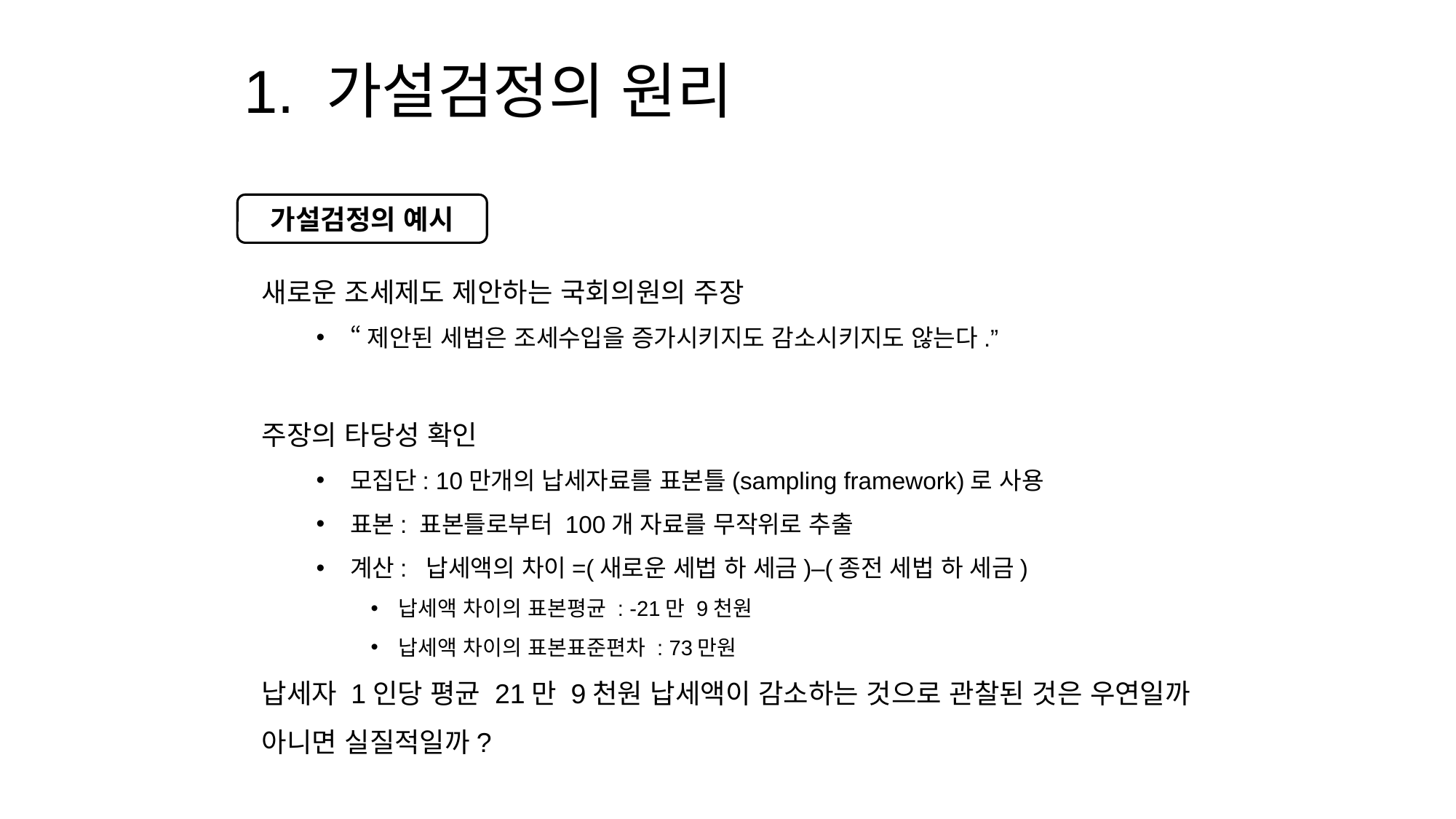

# 1. 가설검정의 원리
가설검정의 예시
새로운 조세제도 제안하는 국회의원의 주장
“제안된 세법은 조세수입을 증가시키지도 감소시키지도 않는다.”

주장의 타당성 확인
모집단: 10만개의 납세자료를 표본틀(sampling framework)로 사용
표본: 표본틀로부터 100개 자료를 무작위로 추출
계산:  납세액의 차이=(새로운 세법 하 세금)–(종전 세법 하 세금)
납세액 차이의 표본평균 : -21만 9천원
납세액 차이의 표본표준편차 : 73만원
납세자 1인당 평균 21만 9천원 납세액이 감소하는 것으로 관찰된 것은 우연일까 아니면 실질적일까?